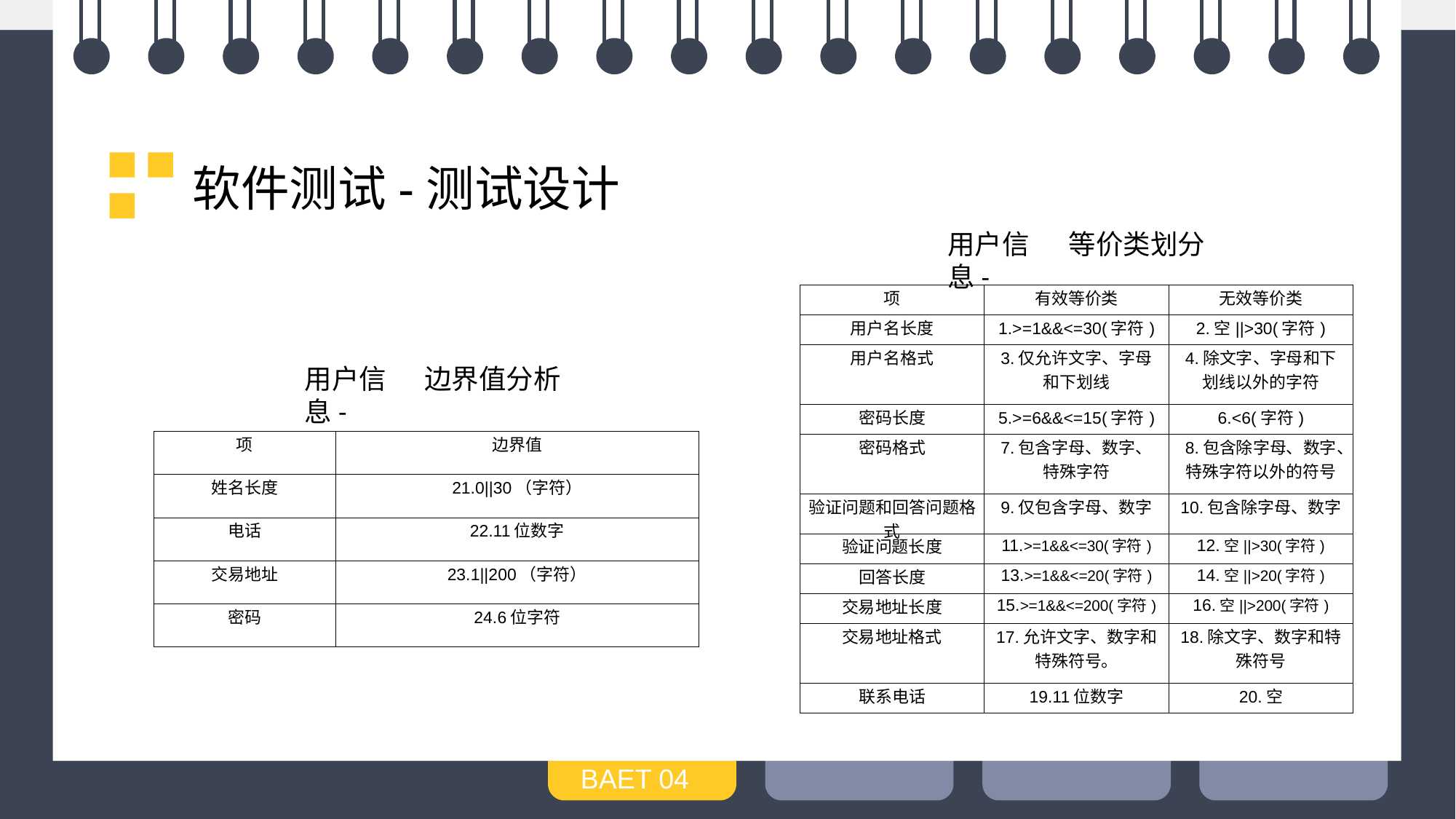

软件测试-测试设计
用户信息-
等价类划分
| 项 | 有效等价类 | 无效等价类 |
| --- | --- | --- |
| 用户名长度 | 1.>=1&&<=30(字符) | 2.空||>30(字符) |
| 用户名格式 | 3.仅允许文字、字母和下划线 | 4.除文字、字母和下划线以外的字符 |
| 密码长度 | 5.>=6&&<=15(字符) | 6.<6(字符) |
| 密码格式 | 7.包含字母、数字、特殊字符 | 8.包含除字母、数字、特殊字符以外的符号 |
| 验证问题和回答问题格式 | 9.仅包含字母、数字 | 10.包含除字母、数字 |
| 验证问题长度 | 11.>=1&&<=30(字符) | 12.空||>30(字符) |
| 回答长度 | 13.>=1&&<=20(字符) | 14.空||>20(字符) |
| 交易地址长度 | 15.>=1&&<=200(字符) | 16.空||>200(字符) |
| 交易地址格式 | 17.允许文字、数字和特殊符号。 | 18.除文字、数字和特殊符号 |
| 联系电话 | 19.11位数字 | 20.空 |
用户信息-
边界值分析
| 项 | 边界值 |
| --- | --- |
| 姓名长度 | 21.0||30（字符） |
| 电话 | 22.11位数字 |
| 交易地址 | 23.1||200（字符） |
| 密码 | 24.6位字符 |

BAET 04